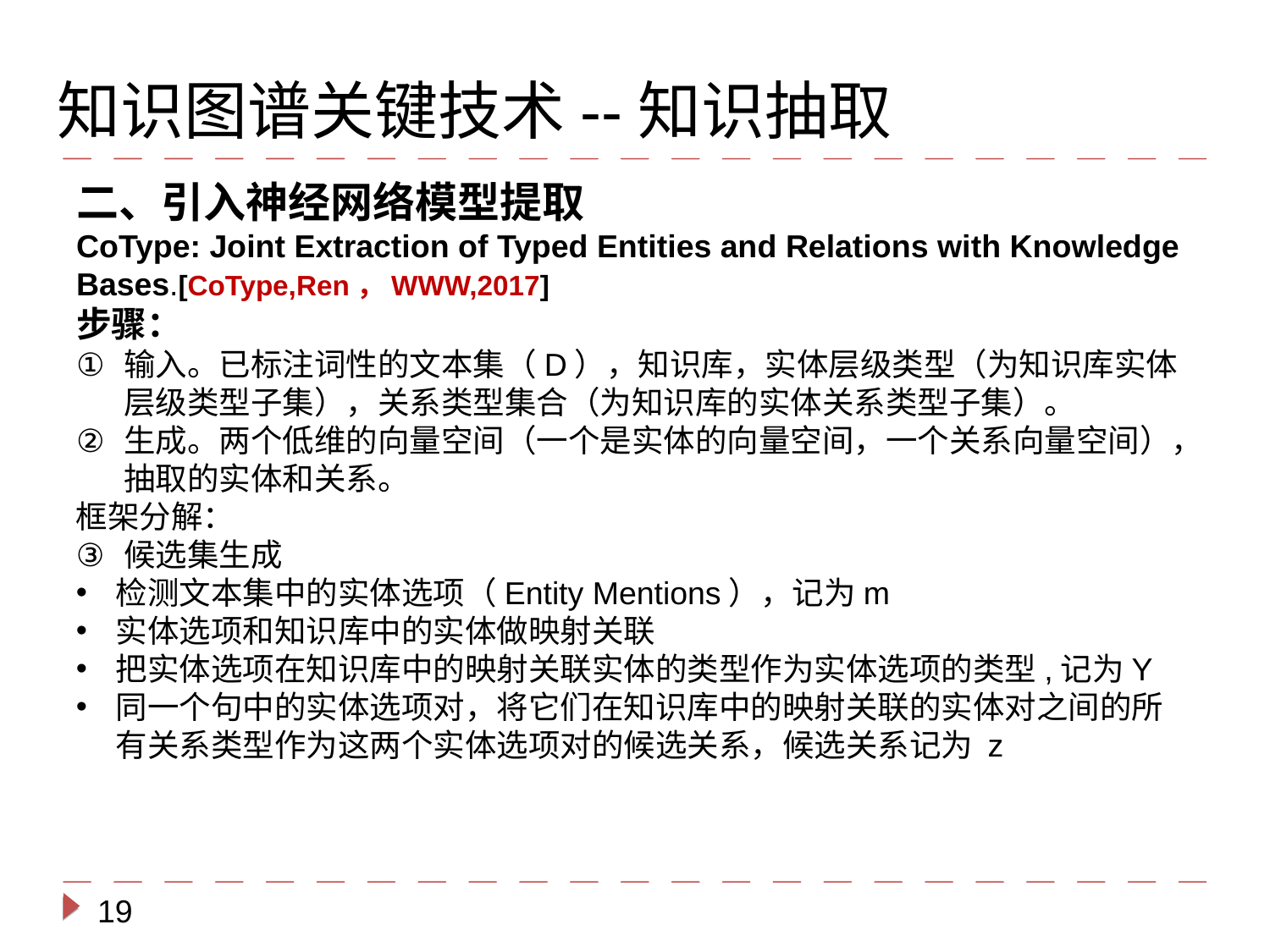

知识图谱关键技术--知识抽取
二、引入神经网络模型提取
CoType: Joint Extraction of Typed Entities and Relations with Knowledge Bases.[CoType,Ren，WWW,2017]
步骤：
输入。已标注词性的文本集（D），知识库，实体层级类型（为知识库实体层级类型子集），关系类型集合（为知识库的实体关系类型子集）。
生成。两个低维的向量空间（一个是实体的向量空间，一个关系向量空间），抽取的实体和关系。
框架分解：
候选集生成
检测文本集中的实体选项（Entity Mentions），记为m
实体选项和知识库中的实体做映射关联
把实体选项在知识库中的映射关联实体的类型作为实体选项的类型,记为Y
同一个句中的实体选项对，将它们在知识库中的映射关联的实体对之间的所有关系类型作为这两个实体选项对的候选关系，候选关系记为 z

19